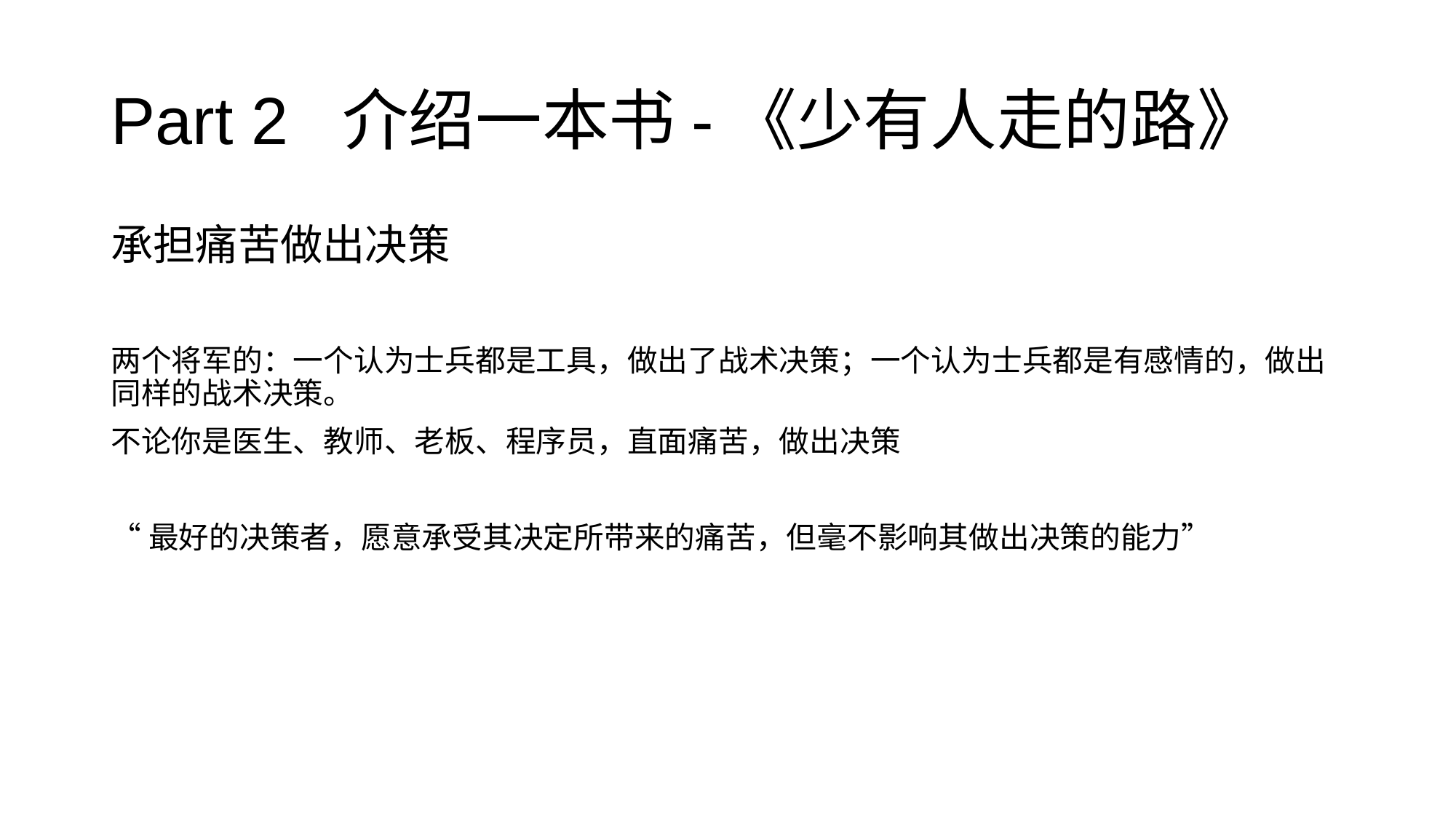

# Part 2  介绍一本书-《少有人走的路》
承担痛苦做出决策

两个将军的：一个认为士兵都是工具，做出了战术决策；一个认为士兵都是有感情的，做出同样的战术决策。
不论你是医生、教师、老板、程序员，直面痛苦，做出决策

“最好的决策者，愿意承受其决定所带来的痛苦，但毫不影响其做出决策的能力”